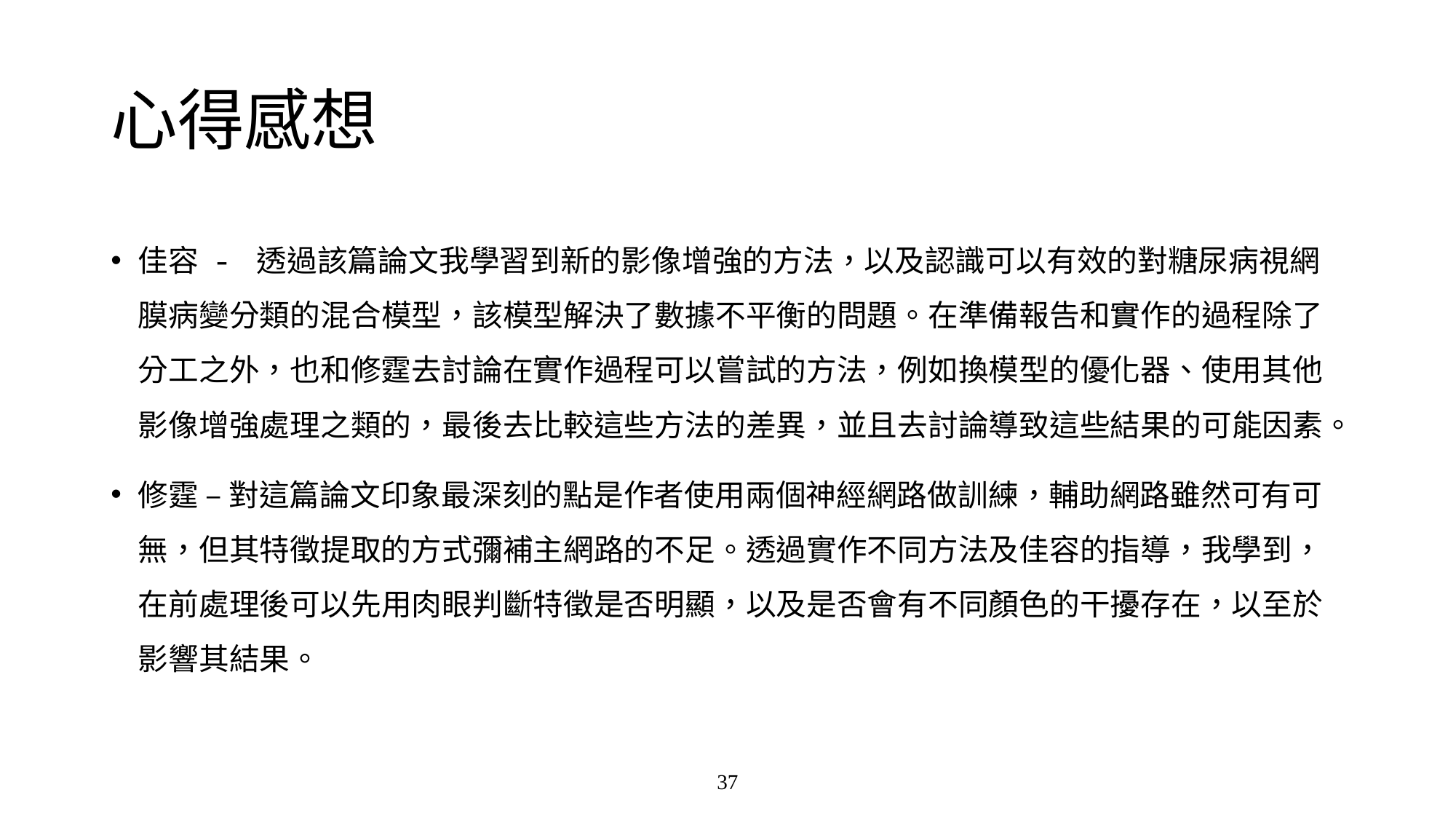

# 心得感想
佳容 - 透過該篇論文我學習到新的影像增強的方法，以及認識可以有效的對糖尿病視網膜病變分類的混合模型，該模型解決了數據不平衡的問題。在準備報告和實作的過程除了分工之外，也和修霆去討論在實作過程可以嘗試的方法，例如換模型的優化器、使用其他影像增強處理之類的，最後去比較這些方法的差異，並且去討論導致這些結果的可能因素。
修霆 – 對這篇論文印象最深刻的點是作者使用兩個神經網路做訓練，輔助網路雖然可有可無，但其特徵提取的方式彌補主網路的不足。透過實作不同方法及佳容的指導，我學到，在前處理後可以先用肉眼判斷特徵是否明顯，以及是否會有不同顏色的干擾存在，以至於影響其結果。
37